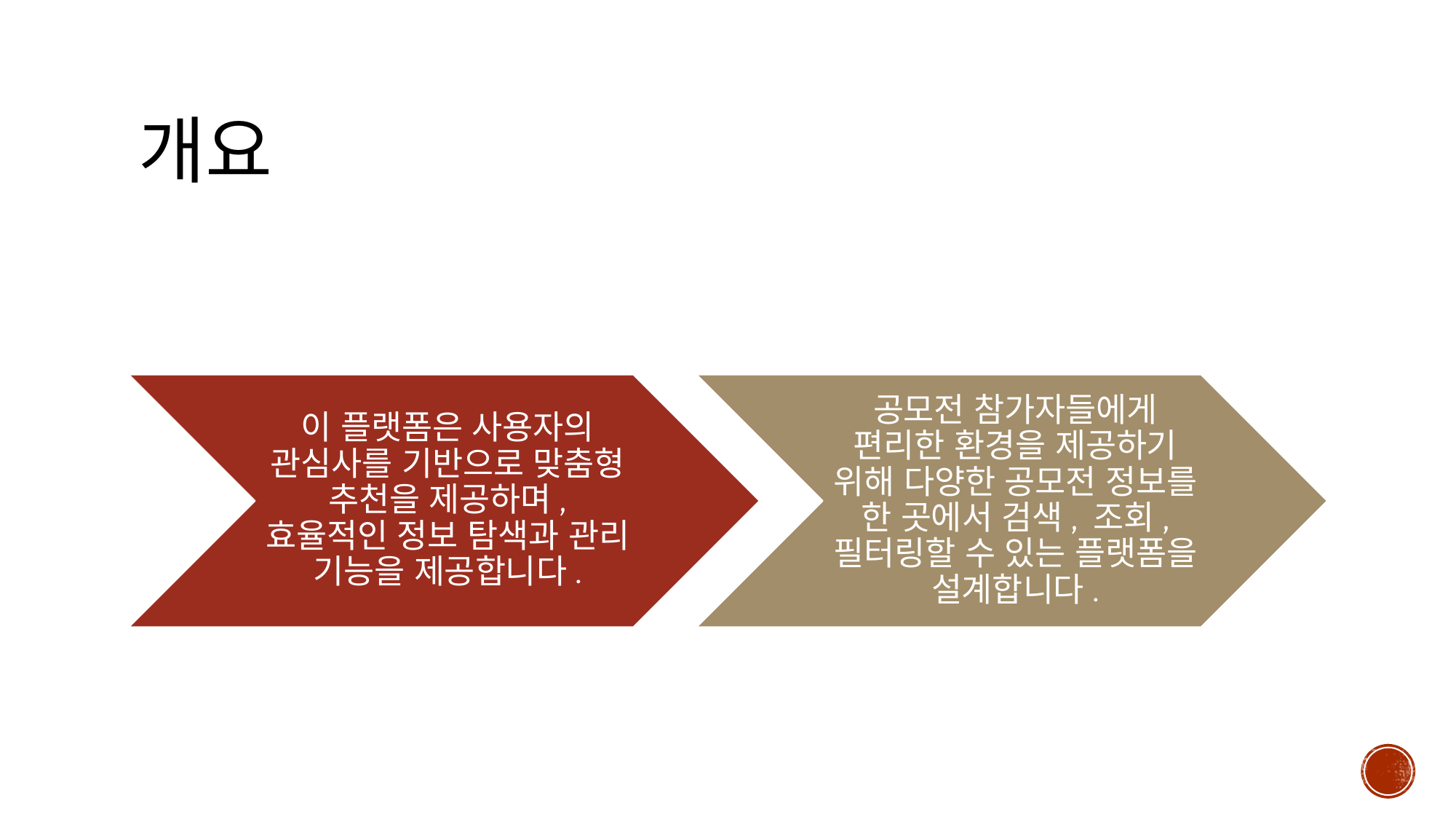

개요
이 플랫폼은 사용자의 관심사를 기반으로 맞춤형 추천을 제공하며, 효율적인 정보 탐색과 관리 기능을 제공합니다.
공모전 참가자들에게 편리한 환경을 제공하기 위해 다양한 공모전 정보를 한 곳에서 검색, 조회, 필터링할 수 있는 플랫폼을 설계합니다.